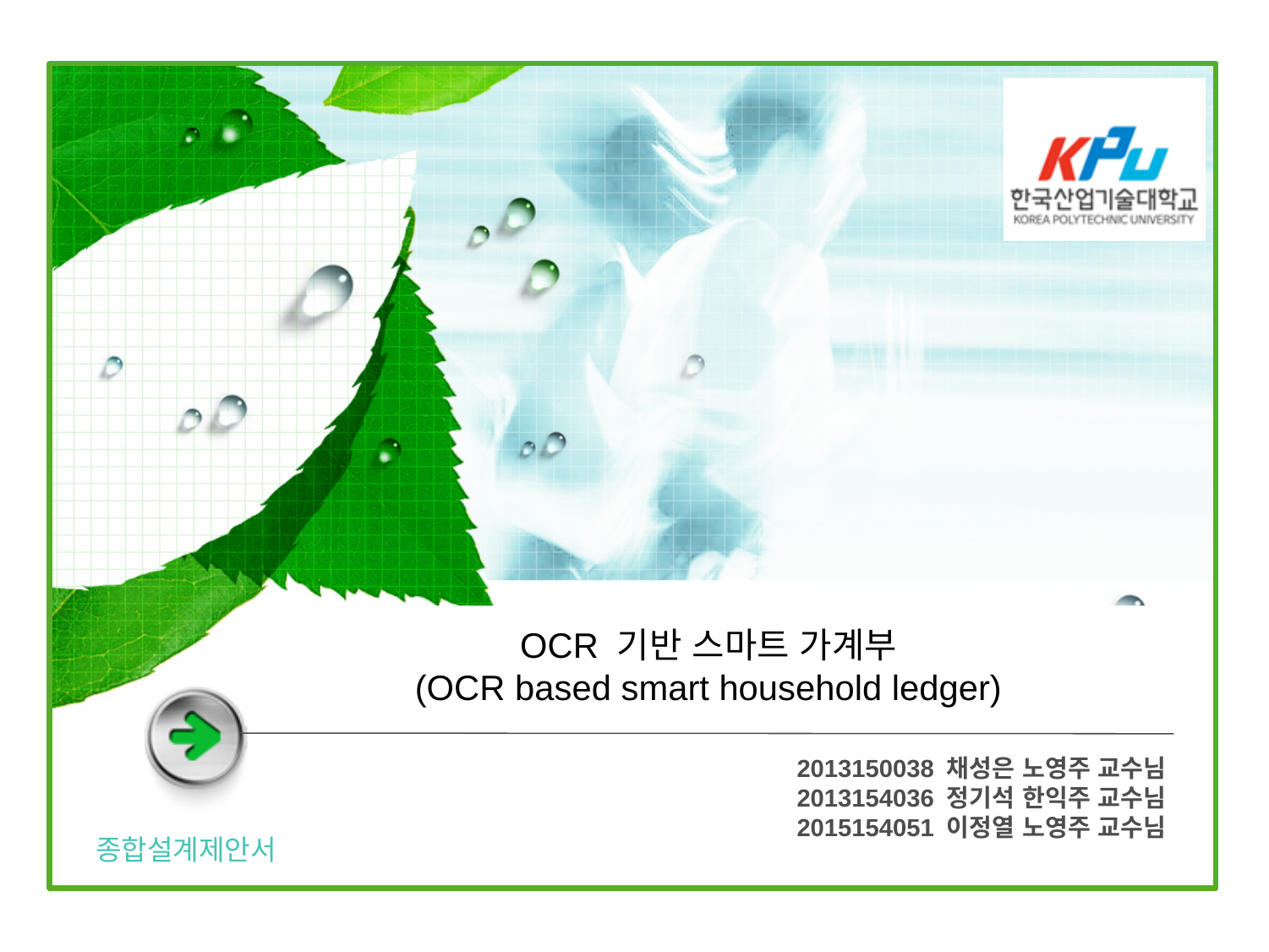

OCR 기반 스마트 가계부
(OCR based smart household ledger)
2013150038 채성은 노영주 교수님
2013154036 정기석 한익주 교수님
2015154051 이정열 노영주 교수님
종합설계제안서